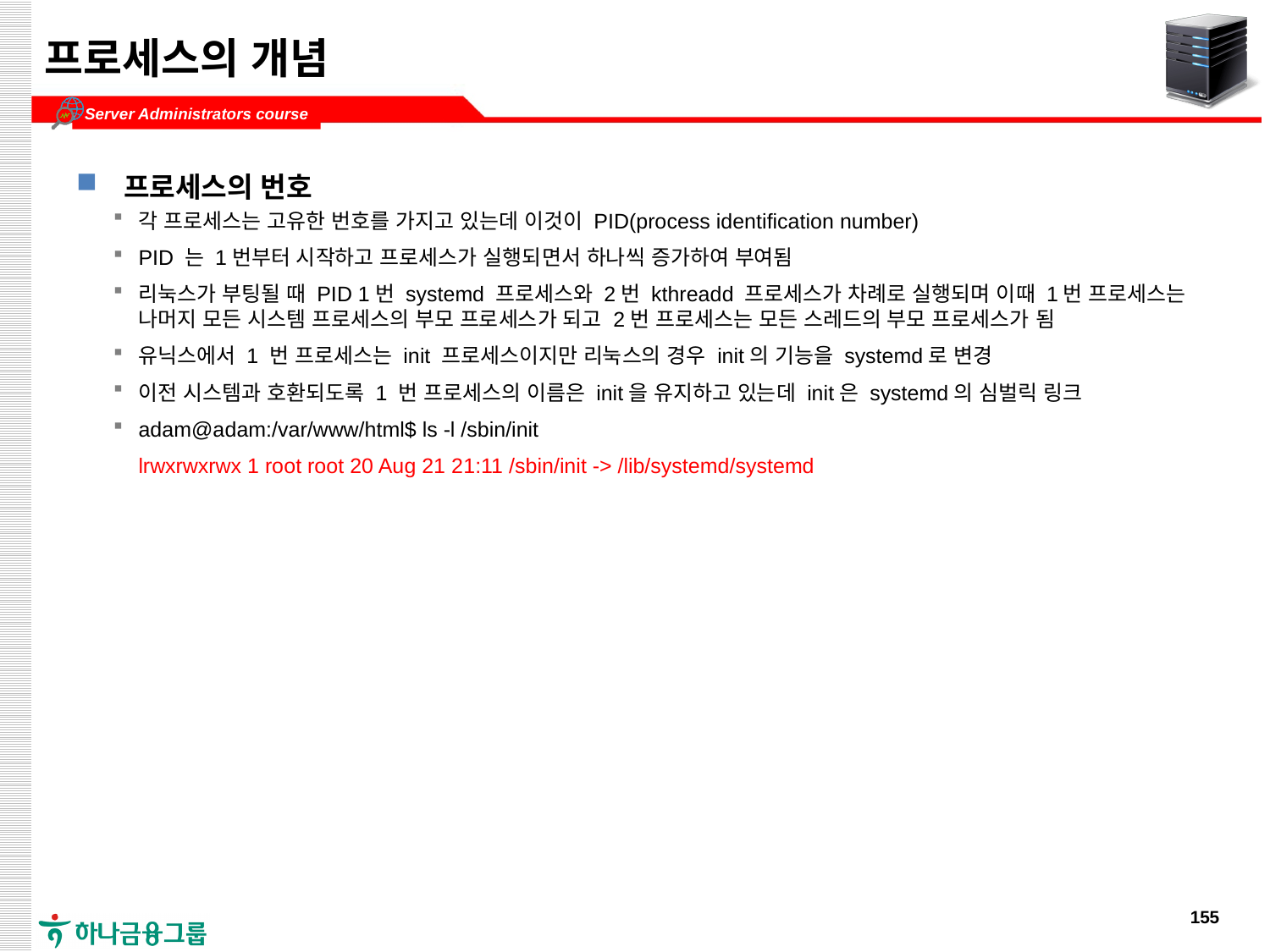

# 프로세스의 개념
프로세스의 번호
각 프로세스는 고유한 번호를 가지고 있는데 이것이 PID(process identification number)
PID 는 1번부터 시작하고 프로세스가 실행되면서 하나씩 증가하여 부여됨
리눅스가 부팅될 때 PID 1번 systemd 프로세스와 2번 kthreadd 프로세스가 차례로 실행되며 이때 1번 프로세스는 나머지 모든 시스템 프로세스의 부모 프로세스가 되고 2번 프로세스는 모든 스레드의 부모 프로세스가 됨
유닉스에서 1 번 프로세스는 init 프로세스이지만 리눅스의 경우 init의 기능을 systemd로 변경
이전 시스템과 호환되도록 1 번 프로세스의 이름은 init을 유지하고 있는데 init은 systemd의 심벌릭 링크
adam@adam:/var/www/html$ ls -l /sbin/init
lrwxrwxrwx 1 root root 20 Aug 21 21:11 /sbin/init -> /lib/systemd/systemd